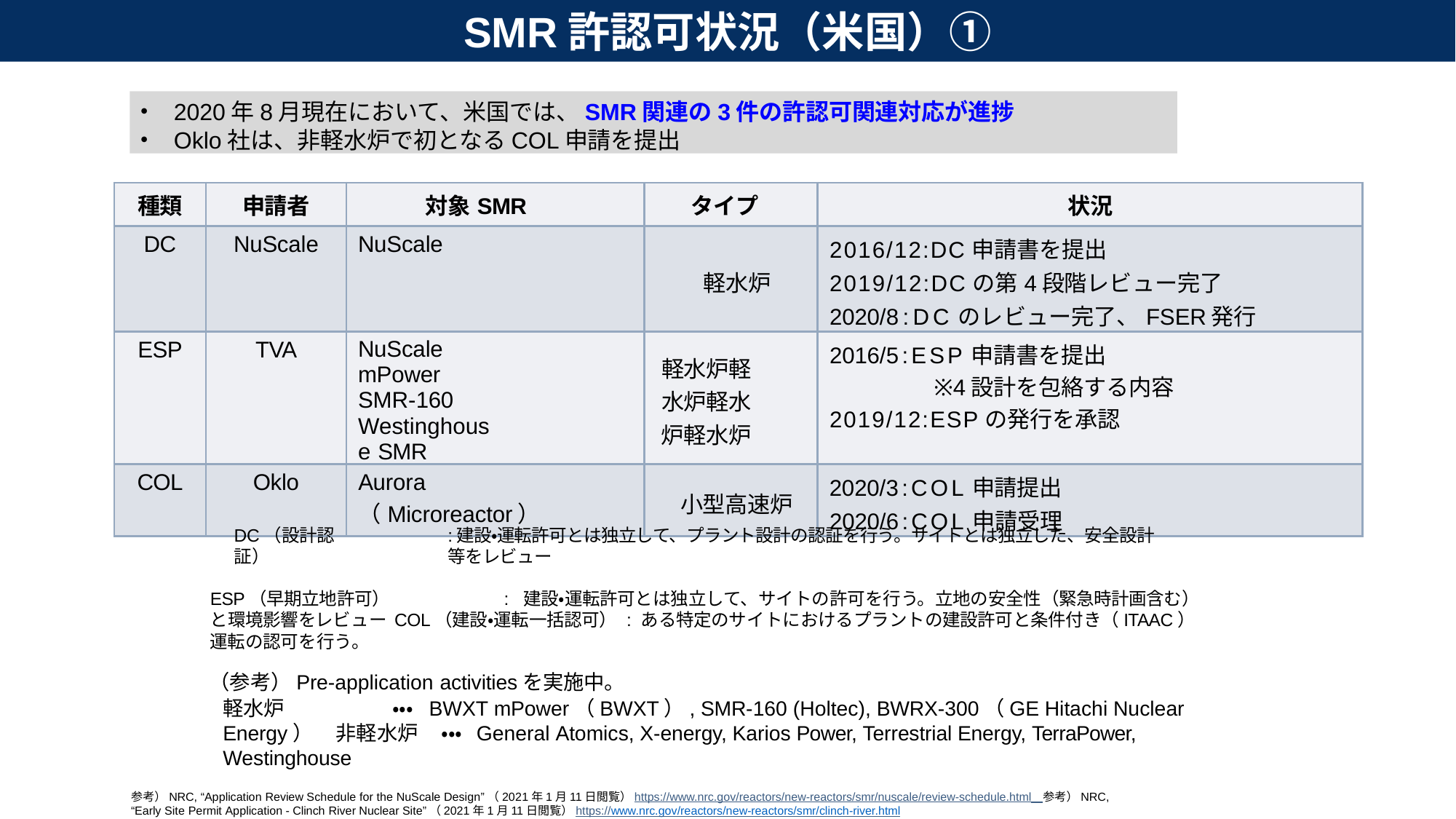

SMR許認可状況（米国）①
2020年8月現在において、米国では、SMR関連の3件の許認可関連対応が進捗
Oklo社は、非軽水炉で初となるCOL申請を提出
| 種類 | 申請者 | 対象SMR | タイプ | 状況 |
| --- | --- | --- | --- | --- |
| DC | NuScale | NuScale | 軽水炉 | 2016/12:DC申請書を提出 2019/12:DCの第4段階レビュー完了 2020/8:DCのレビュー完了、FSER発行 |
| ESP | TVA | NuScale mPower SMR-160 Westinghouse SMR | 軽水炉軽水炉軽水炉軽水炉 | 2016/5:ESP申請書を提出 ※4設計を包絡する内容 2019/12:ESPの発行を承認 |
| COL | Oklo | Aurora （Microreactor） | 小型高速炉 | 2020/3:COL申請提出 2020/6:COL申請受理 |
DC（設計認証）
:建設・運転許可とは独立して、プラント設計の認証を行う。サイトとは独立した、安全設計等をレビュー
ESP（早期立地許可）	:建設・運転許可とは独立して、サイトの許可を行う。立地の安全性（緊急時計画含む）と環境影響をレビュー COL（建設・運転一括認可）:ある特定のサイトにおけるプラントの建設許可と条件付き（ITAAC）運転の認可を行う。
（参考）Pre-application activitiesを実施中。
軽水炉	・・・ BWXT mPower（BWXT）, SMR-160 (Holtec), BWRX-300（GE Hitachi Nuclear Energy）  非軽水炉	・・・ General Atomics, X-energy, Karios Power, Terrestrial Energy, TerraPower, Westinghouse
参考）NRC, “Application Review Schedule for the NuScale Design”（2021年1月11日閲覧）https://www.nrc.gov/reactors/new-reactors/smr/nuscale/review-schedule.html　参考）NRC, “Early Site Permit Application - Clinch River Nuclear Site”（2021年1月11日閲覧）https://www.nrc.gov/reactors/new-reactors/smr/clinch-river.html
参考）NRC, “Combined License Application Documents for Aurora – Oklo Power Plant Application” (2021年1月11日閲覧)” https://www.nrc.gov/reactors/new-reactors/col/aurora-oklo/documents.html　参考）NRC, Small Modular Reactors (LWR designs)” (2021年1月11日閲覧)” https://www.nrc.gov/reactors/new-reactors/smr.html
参考）NRC, “Advanced Reactors (non-LWR designs)”  (2021年1月11日閲覧)” https://www.nrc.gov/reactors/new-reactors/advanced/details.html#licensing